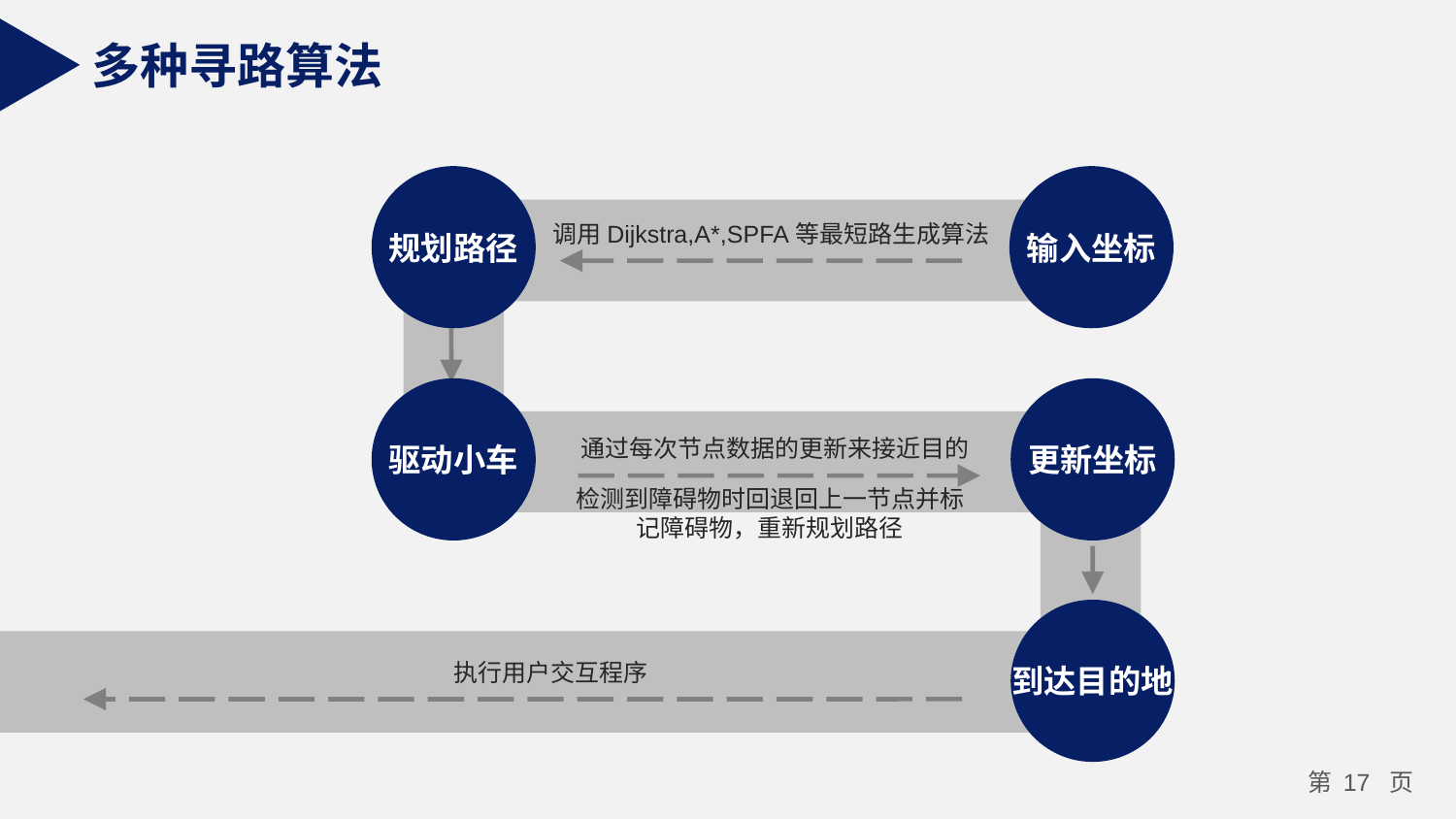

多种寻路算法

规划路径
输入坐标

调用Dijkstra,A*,SPFA等最短路生成算法

驱动小车
更新坐标

通过每次节点数据的更新来接近目的
检测到障碍物时回退回上一节点并标记障碍物，重新规划路径

到达目的地

执行用户交互程序